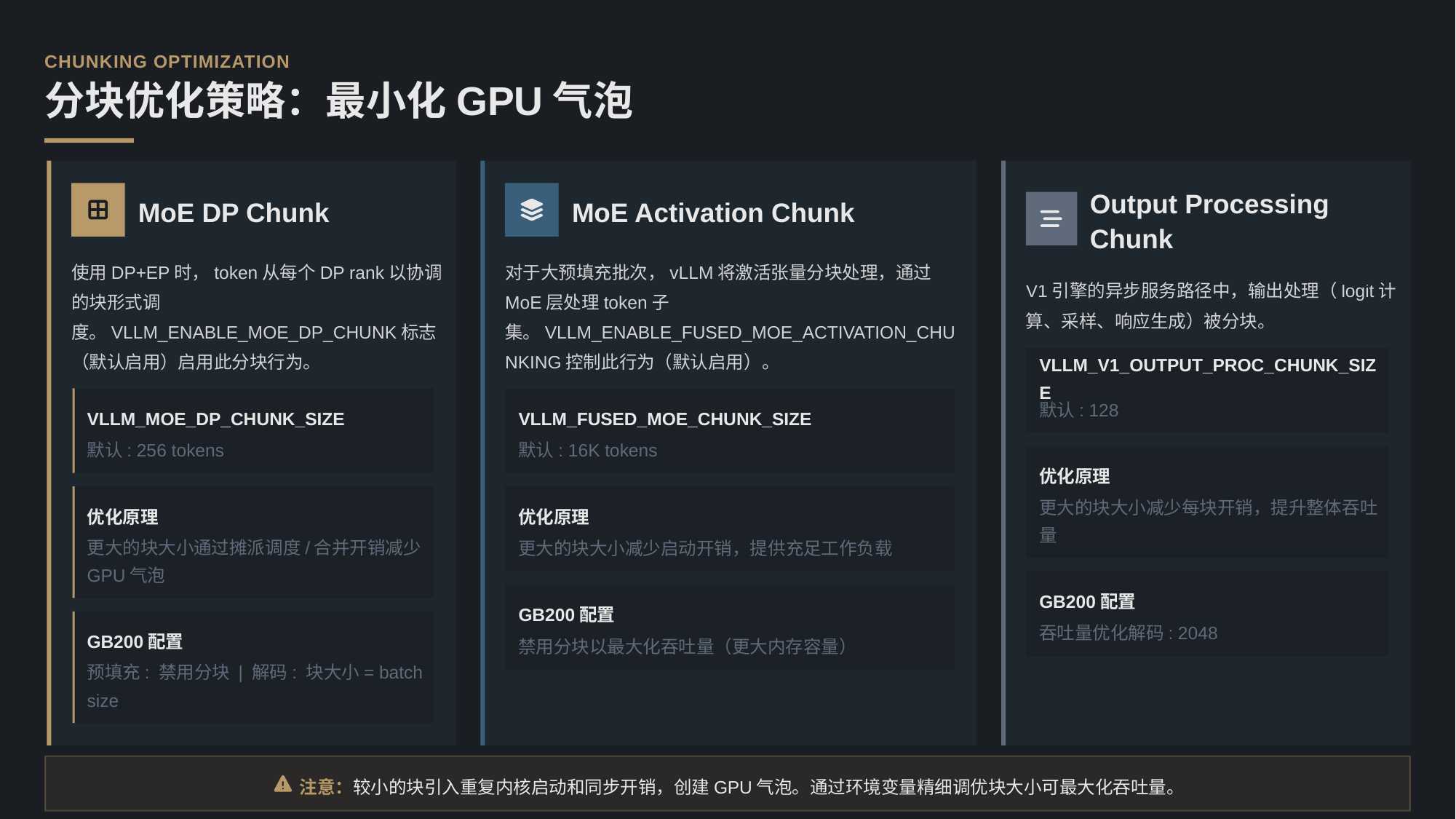

CHUNKING OPTIMIZATION
分块优化策略：最小化GPU气泡

Output Processing Chunk
MoE DP Chunk
MoE Activation Chunk

使用DP+EP时，token从每个DP rank以协调的块形式调度。VLLM_ENABLE_MOE_DP_CHUNK标志（默认启用）启用此分块行为。
对于大预填充批次，vLLM将激活张量分块处理，通过MoE层处理token子集。VLLM_ENABLE_FUSED_MOE_ACTIVATION_CHUNKING控制此行为（默认启用）。
V1引擎的异步服务路径中，输出处理（logit计算、采样、响应生成）被分块。

VLLM_V1_OUTPUT_PROC_CHUNK_SIZE

默认: 128
VLLM_MOE_DP_CHUNK_SIZE
VLLM_FUSED_MOE_CHUNK_SIZE
默认: 256 tokens
默认: 16K tokens

优化原理

更大的块大小减少每块开销，提升整体吞吐量
优化原理
优化原理
更大的块大小通过摊派调度/合并开销减少GPU气泡
更大的块大小减少启动开销，提供充足工作负载

GB200配置
GB200配置

吞吐量优化解码: 2048
GB200配置
禁用分块以最大化吞吐量（更大内存容量）
预填充: 禁用分块 | 解码: 块大小= batch size

注意：较小的块引入重复内核启动和同步开销，创建GPU气泡。通过环境变量精细调优块大小可最大化吞吐量。